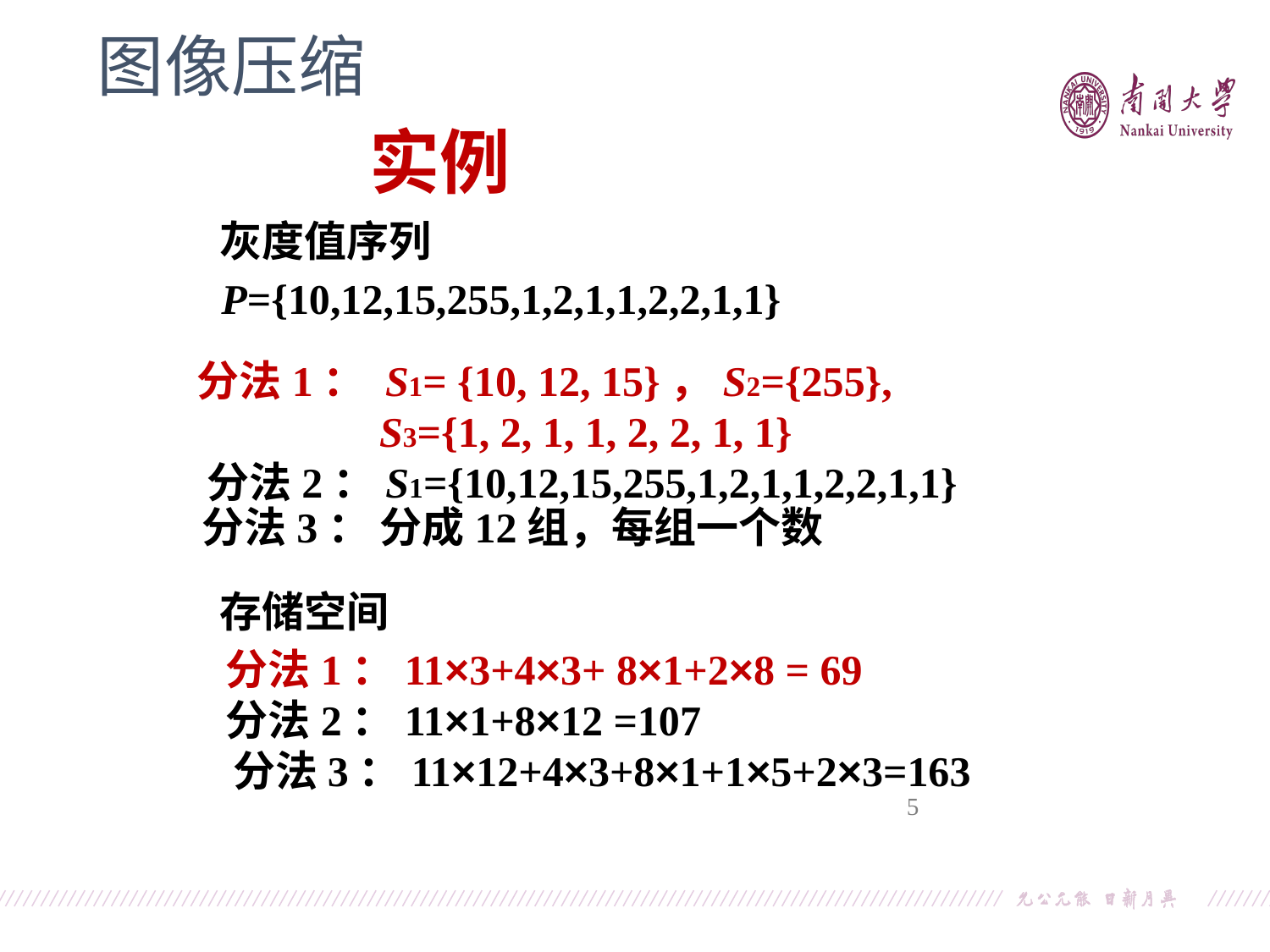

图像压缩
实例
灰度值序列
P={10,12,15,255,1,2,1,1,2,2,1,1}
分法1： S1= {10, 12, 15}，S2={255},
S3={1, 2, 1, 1, 2, 2, 1, 1}
分法2：S1={10,12,15,255,1,2,1,1,2,2,1,1}
分法3： 分成12组，每组一个数
存储空间
分法1：11×3+4×3+ 8×1+2×8 = 69
分法2：11×1+8×12 =107
分法3：11×12+4×3+8×1+1×5+2×3=163
5